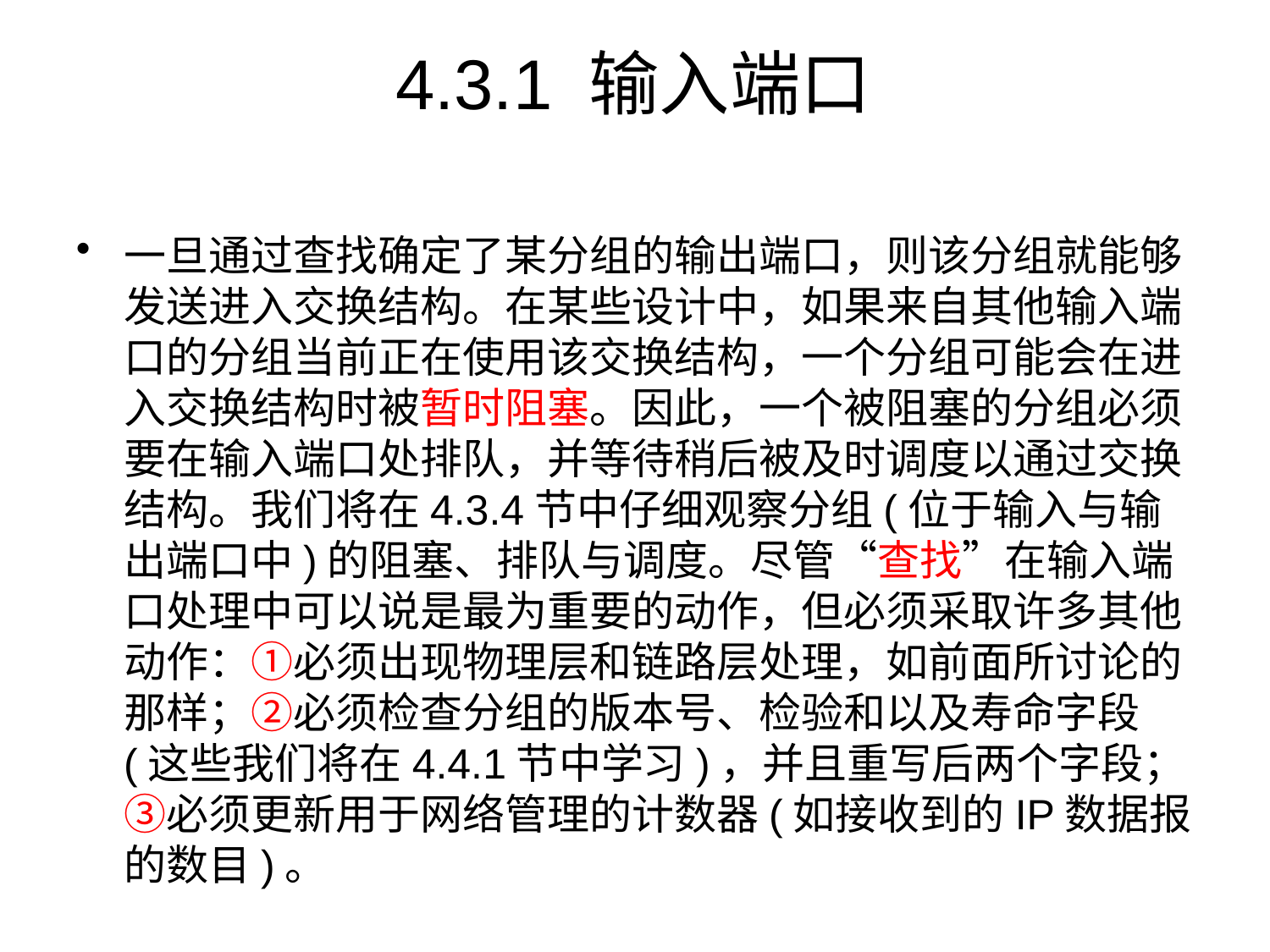

# 4.3.1 输入端口
一旦通过查找确定了某分组的输出端口，则该分组就能够发送进入交换结构。在某些设计中，如果来自其他输入端口的分组当前正在使用该交换结构，一个分组可能会在进入交换结构时被暂时阻塞。因此，一个被阻塞的分组必须要在输入端口处排队，并等待稍后被及时调度以通过交换结构。我们将在4.3.4节中仔细观察分组(位于输入与输出端口中)的阻塞、排队与调度。尽管“查找”在输入端口处理中可以说是最为重要的动作，但必须采取许多其他动作：①必须出现物理层和链路层处理，如前面所讨论的那样；②必须检查分组的版本号、检验和以及寿命字段(这些我们将在4.4.1节中学习)，并且重写后两个字段；③必须更新用于网络管理的计数器(如接收到的IP数据报的数目)。